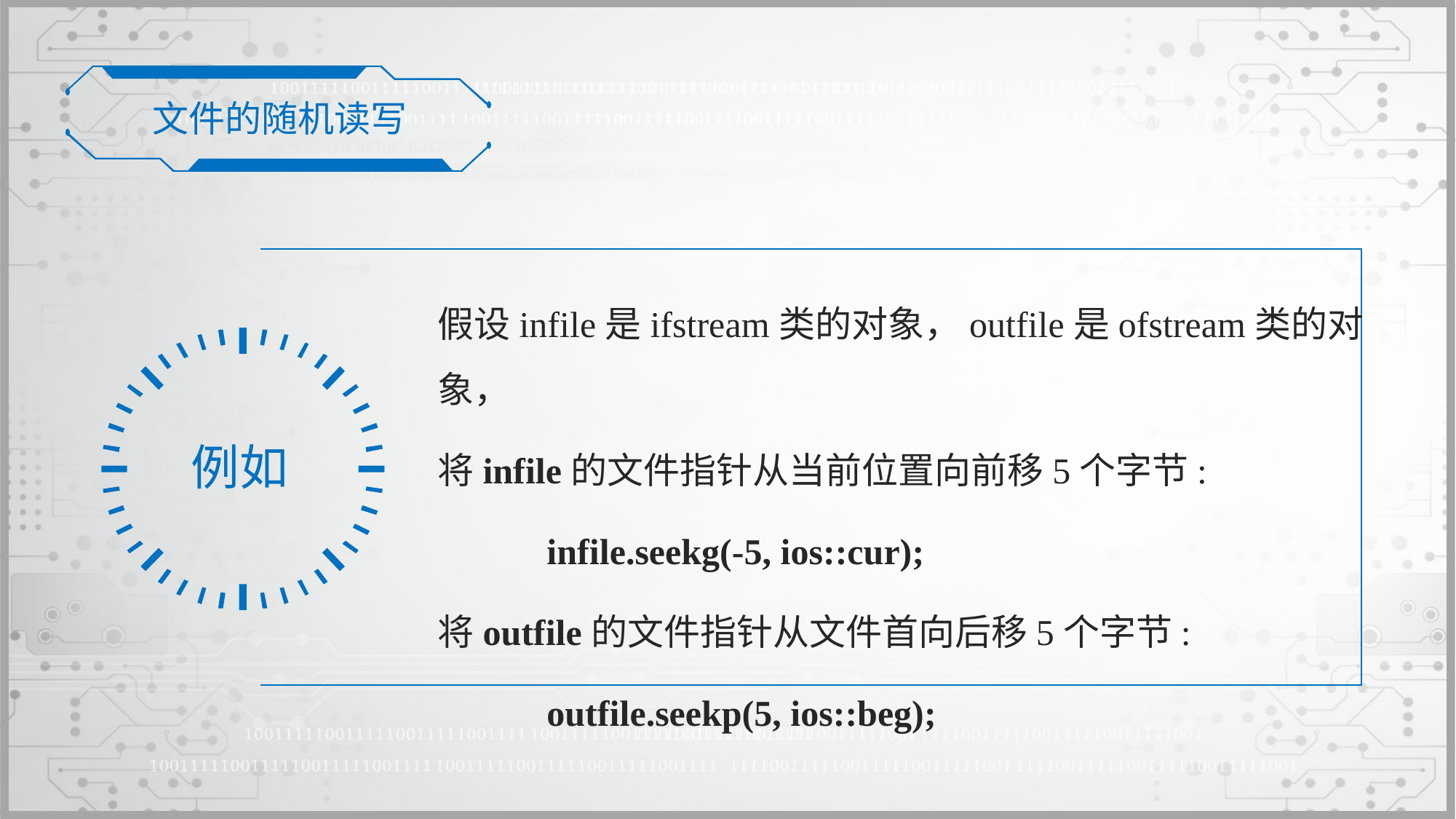

文件的随机读写

假设infile是ifstream类的对象，outfile是ofstream类的对象，
将infile的文件指针从当前位置向前移5个字节:
	infile.seekg(-5, ios::cur);
将outfile的文件指针从文件首向后移5个字节:
	outfile.seekp(5, ios::beg);

例如